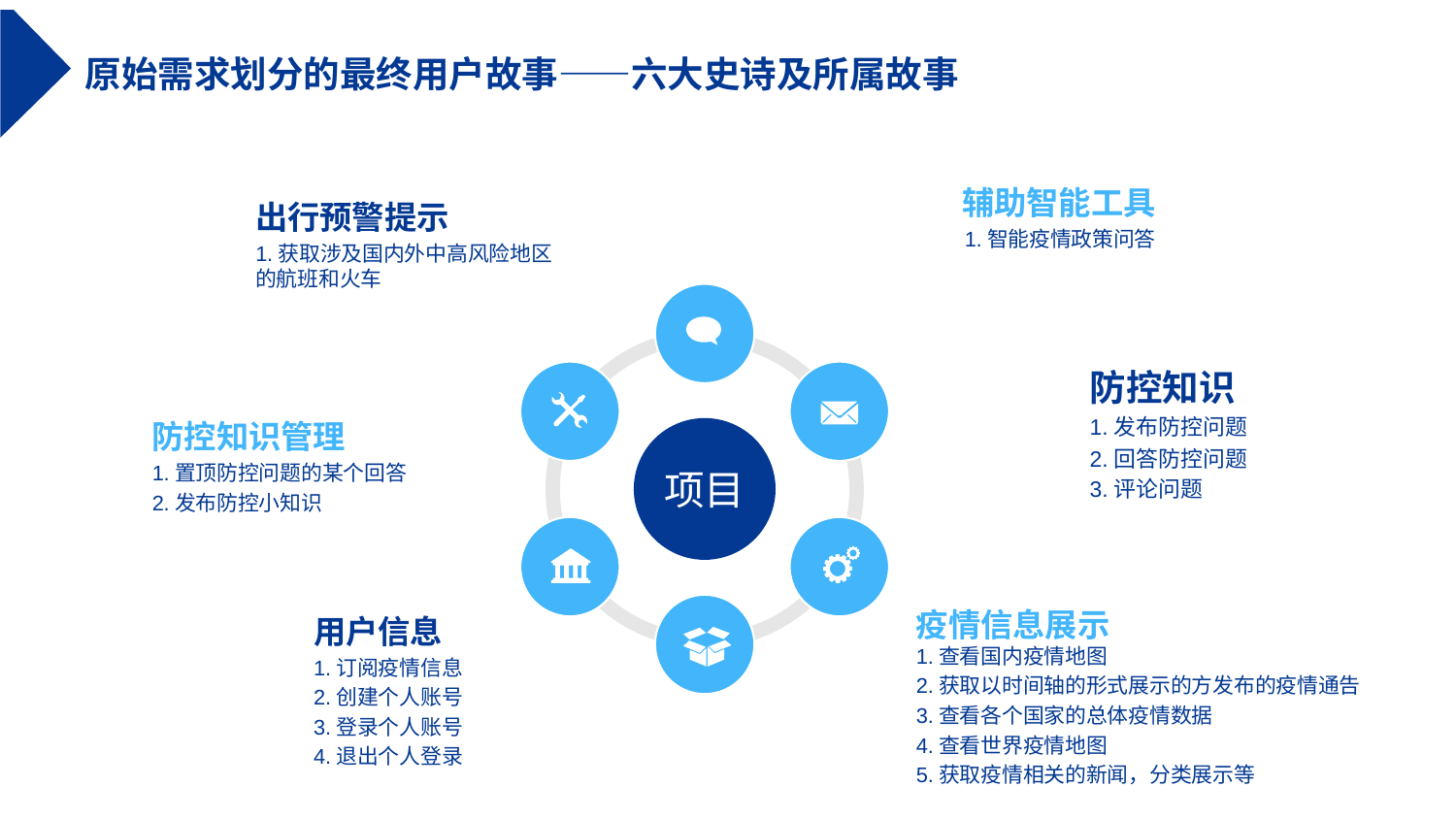

原始需求划分的最终用户故事——六大史诗及所属故事
辅助智能工具
1.智能疫情政策问答
出行预警提示
1.获取涉及国内外中高风险地区的航班和火车
项目

防控知识
1.发布防控问题
2.回答防控问题
3.评论问题

防控知识管理
1.置顶防控问题的某个回答
2.发布防控小知识

疫情信息展示
1.查看国内疫情地图
2.获取以时间轴的形式展示的方发布的疫情通告
3.查看各个国家的总体疫情数据
4.查看世界疫情地图
5.获取疫情相关的新闻，分类展示等

用户信息
1.订阅疫情信息
2.创建个人账号
3.登录个人账号
4.退出个人登录